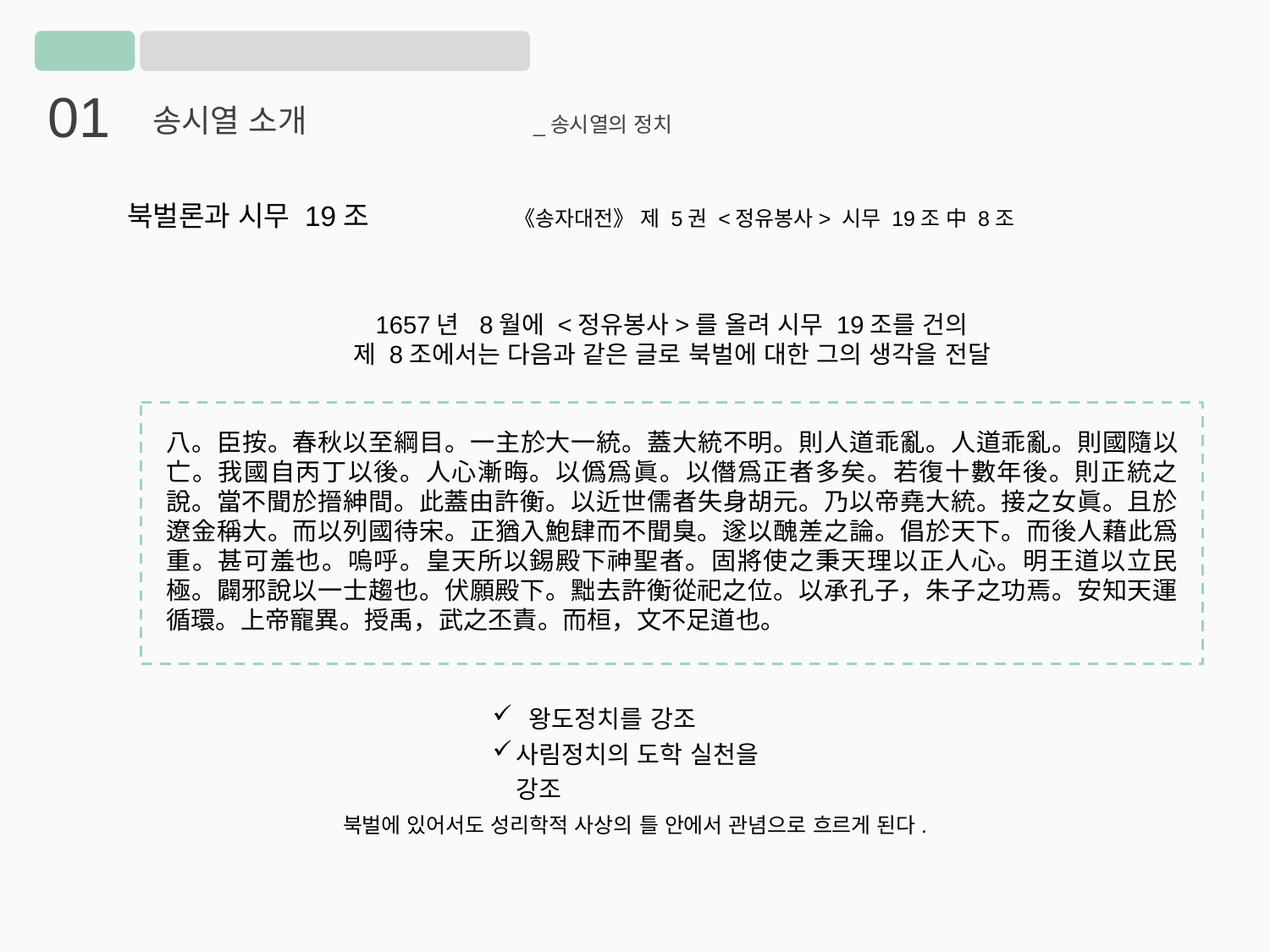

01
송시열 소개		_송시열의 정치
북벌론과 시무 19조		 《송자대전》 제 5권 <정유봉사> 시무 19조 中 8조
1657년  8월에 <정유봉사>를 올려 시무 19조를 건의
제 8조에서는 다음과 같은 글로 북벌에 대한 그의 생각을 전달
八。臣按。春秋以至綱目。一主於大一統。蓋大統不明。則人道乖亂。人道乖亂。則國隨以亡。我國自丙丁以後。人心漸晦。以僞爲眞。以僭爲正者多矣。若復十數年後。則正統之說。當不聞於搢紳間。此蓋由許衡。以近世儒者失身胡元。乃以帝堯大統。接之女眞。且於遼金稱大。而以列國待宋。正猶入鮑肆而不聞臭。遂以醜差之論。倡於天下。而後人藉此爲重。甚可羞也。嗚呼。皇天所以錫殿下神聖者。固將使之秉天理以正人心。明王道以立民極。闢邪說以一士趨也。伏願殿下。黜去許衡從祀之位。以承孔子，朱子之功焉。安知天運循環。上帝寵異。授禹，武之丕責。而桓，文不足道也。
 왕도정치를 강조
사림정치의 도학 실천을 강조
북벌에 있어서도 성리학적 사상의 틀 안에서 관념으로 흐르게 된다.